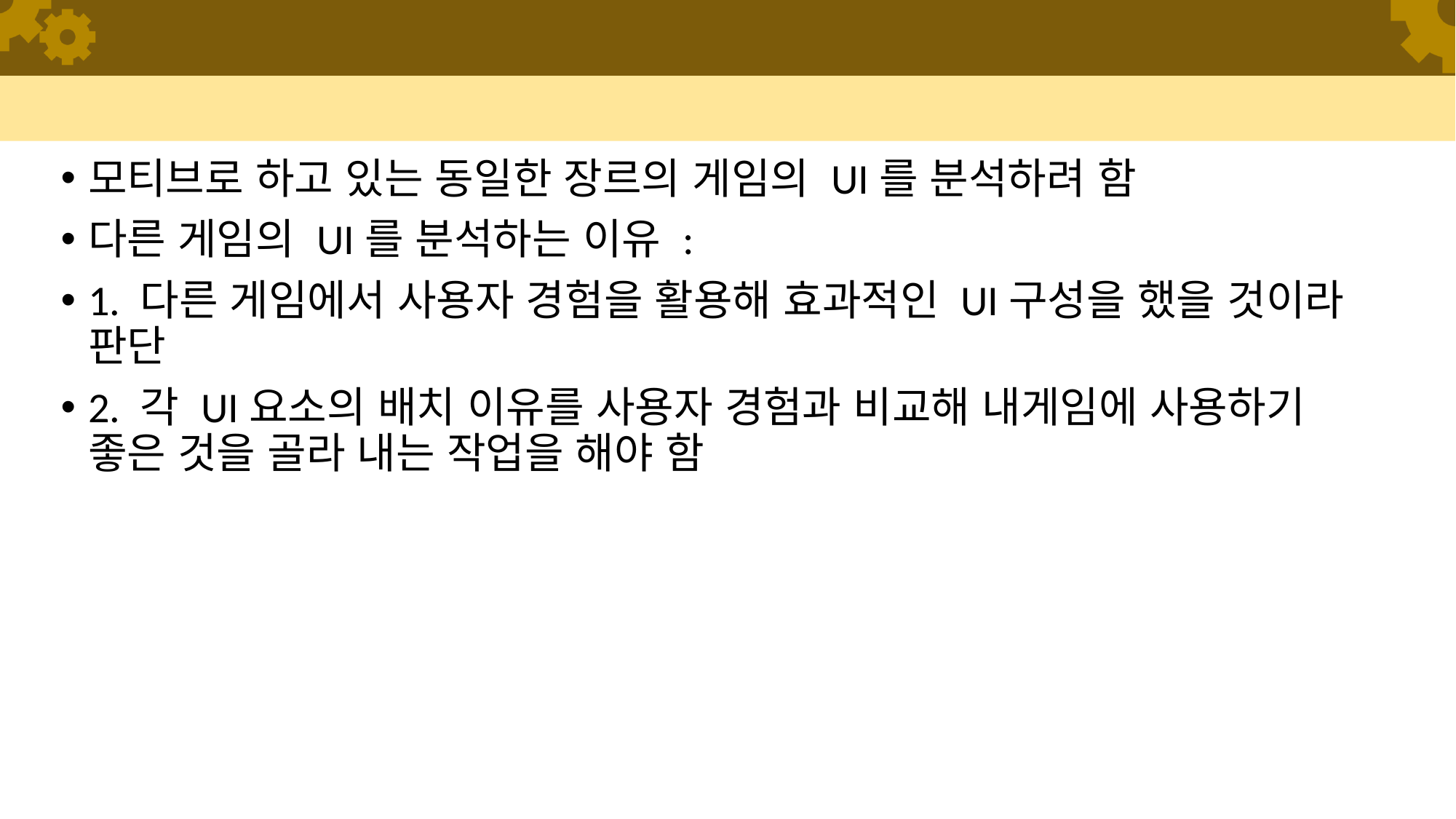

#
모티브로 하고 있는 동일한 장르의 게임의 UI를 분석하려 함
다른 게임의 UI를 분석하는 이유 :
1. 다른 게임에서 사용자 경험을 활용해 효과적인 UI구성을 했을 것이라 판단
2. 각 UI요소의 배치 이유를 사용자 경험과 비교해 내게임에 사용하기 좋은 것을 골라 내는 작업을 해야 함